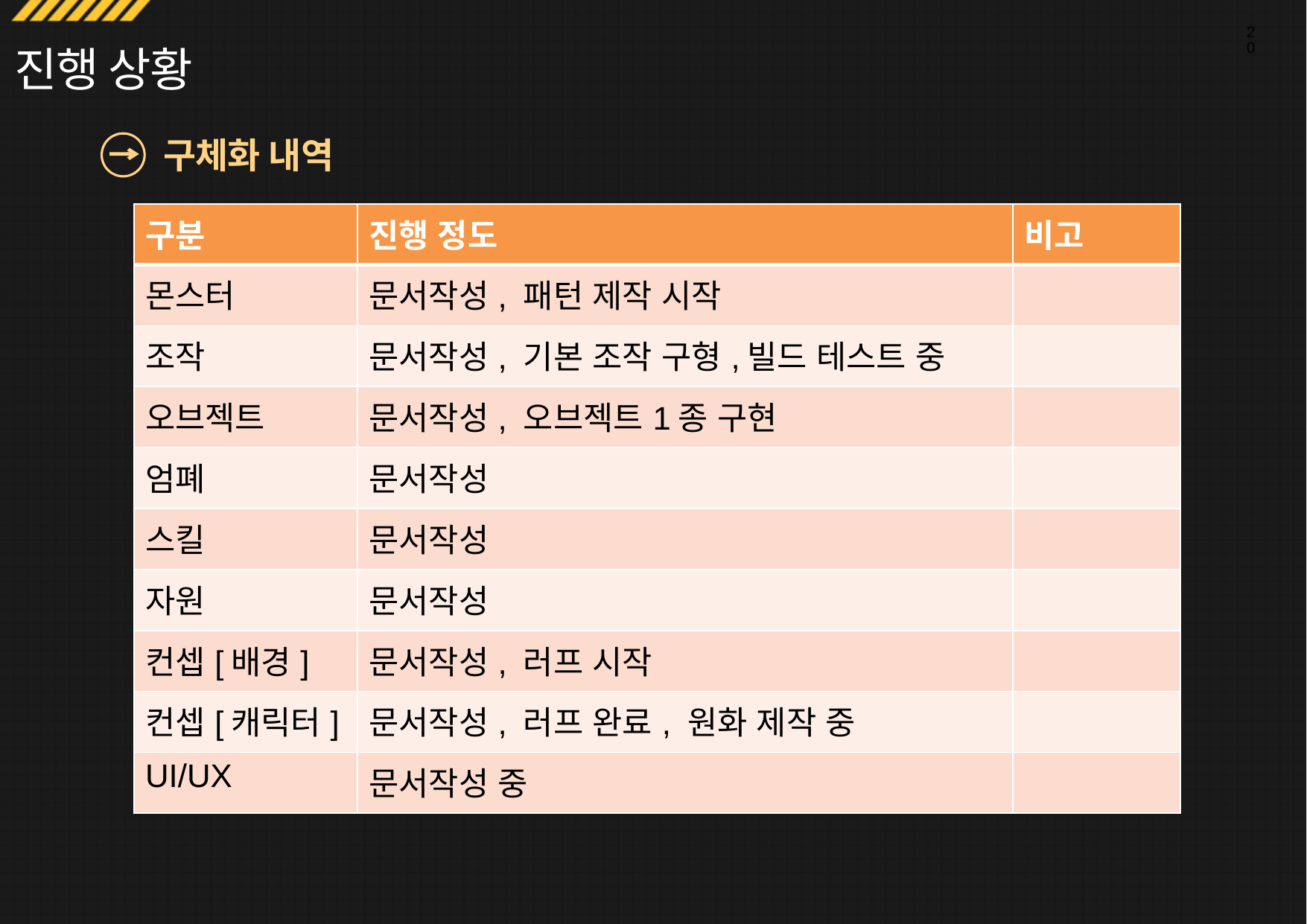

20
진행 상황
구체화 내역

| 구분 | 진행 정도 | 비고 |
| --- | --- | --- |
| 몬스터 | 문서작성, 패턴 제작 시작 |  |
| 조작 | 문서작성, 기본 조작 구형,빌드 테스트 중 |  |
| 오브젝트 | 문서작성, 오브젝트1종 구현 |  |
| 엄폐 | 문서작성 |  |
| 스킬 | 문서작성 |  |
| 자원 | 문서작성 |  |
| 컨셉[배경] | 문서작성, 러프 시작 |  |
| 컨셉[캐릭터] | 문서작성, 러프 완료, 원화 제작 중 |  |
| UI/UX | 문서작성 중 |  |